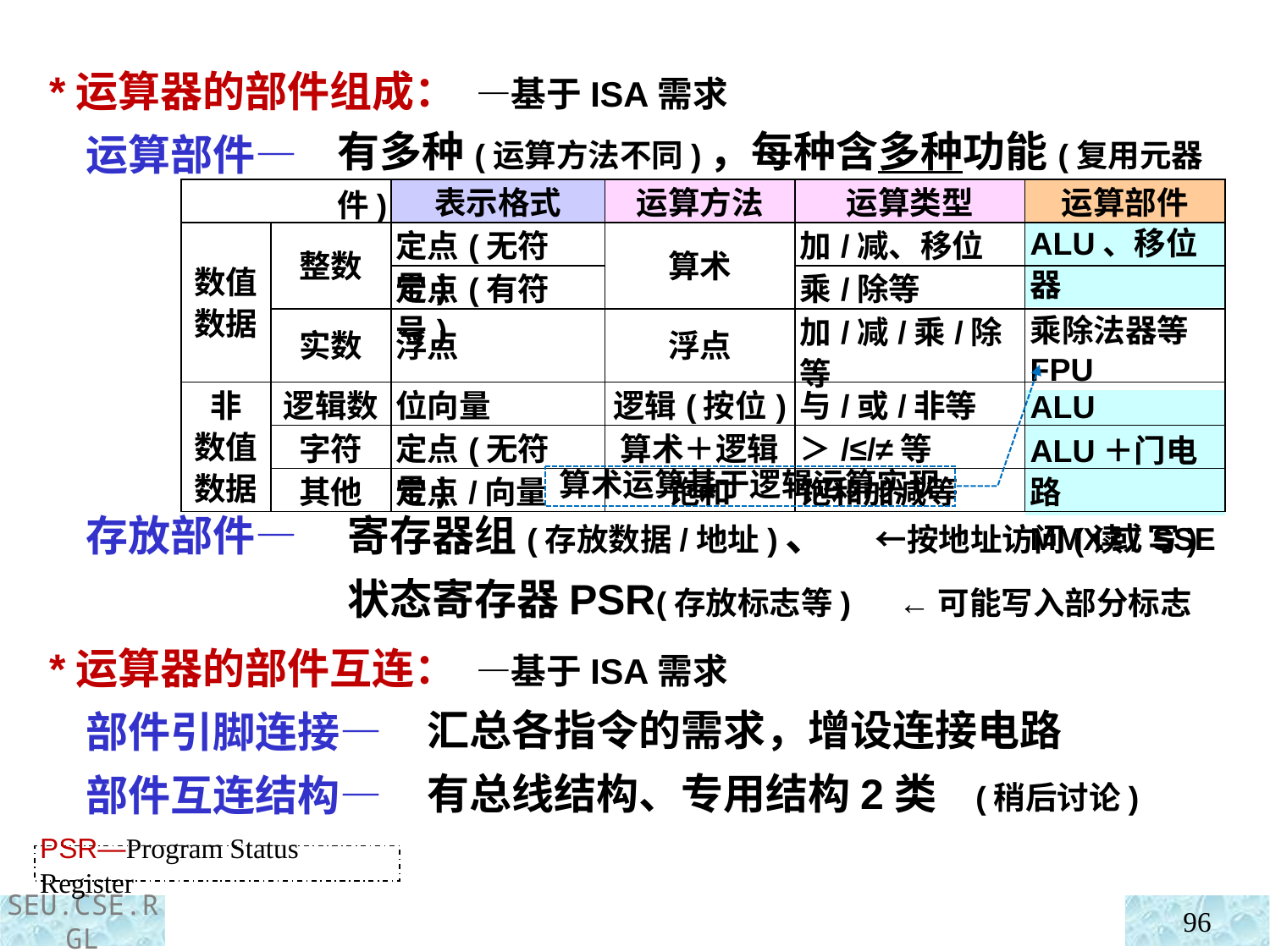

*运算器的部件组成：  —基于ISA需求
    运算部件—

    存放部件—

 *运算器的部件互连：  —基于ISA需求
    部件引脚连接—
    部件互连结构—
有多种(运算方法不同)，每种含多种功能(复用元器件)
|  |
| --- |
| ALU、移位器 |
| 乘除法器等 |
| FPU |
| ALU |
| ALU＋门电路 |
| MMX或SSE |
|  |  | 表示格式 | 运算方法 | 运算类型 | 运算部件 |
| --- | --- | --- | --- | --- | --- |
| 数值 数据 | 整数 | 定点(无符号) | 算术 | 加/减、移位 |  |
|  |  | 定点(有符号) |  | 乘/除等 |  |
|  | 实数 | 浮点 | 浮点 | 加/减/乘/除等 |  |
| 非 数值 数据 | 逻辑数 | 位向量 | 逻辑(按位) | 与/或/非等 |  |
|  | 字符 | 定点(无符号) | 算术＋逻辑 | ＞/≤/≠等 |  |
|  | 其他 | 定点/向量 | 饱和 | 饱和加减等 |  |
算术运算基于逻辑运算实现
寄存器组(存放数据/地址)、     ←按地址访问(读/写)
状态寄存器PSR(存放标志等)    ←可能写入部分标志
汇总各指令的需求，增设连接电路
有总线结构、专用结构2类   (稍后讨论)
PSR—Program Status Register
96